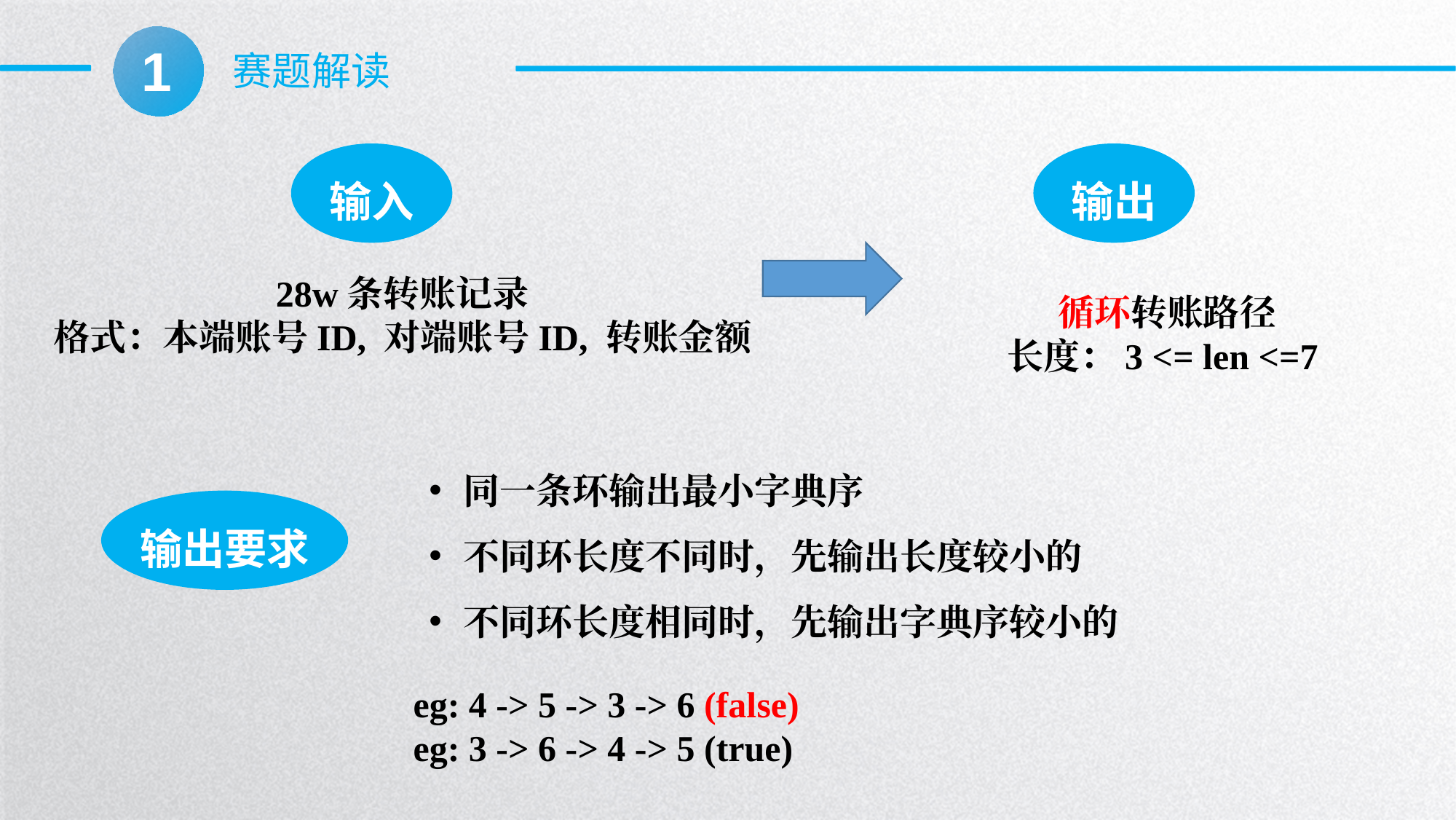

1
赛题解读

输入
输出

28w条转账记录
格式：本端账号ID, 对端账号ID, 转账金额
循环转账路径
长度：3 <= len <=7
同一条环输出最小字典序
不同环长度不同时，先输出长度较小的
不同环长度相同时，先输出字典序较小的
输出要求
eg: 4 -> 5 -> 3 -> 6 (false)
eg: 3 -> 6 -> 4 -> 5 (true)